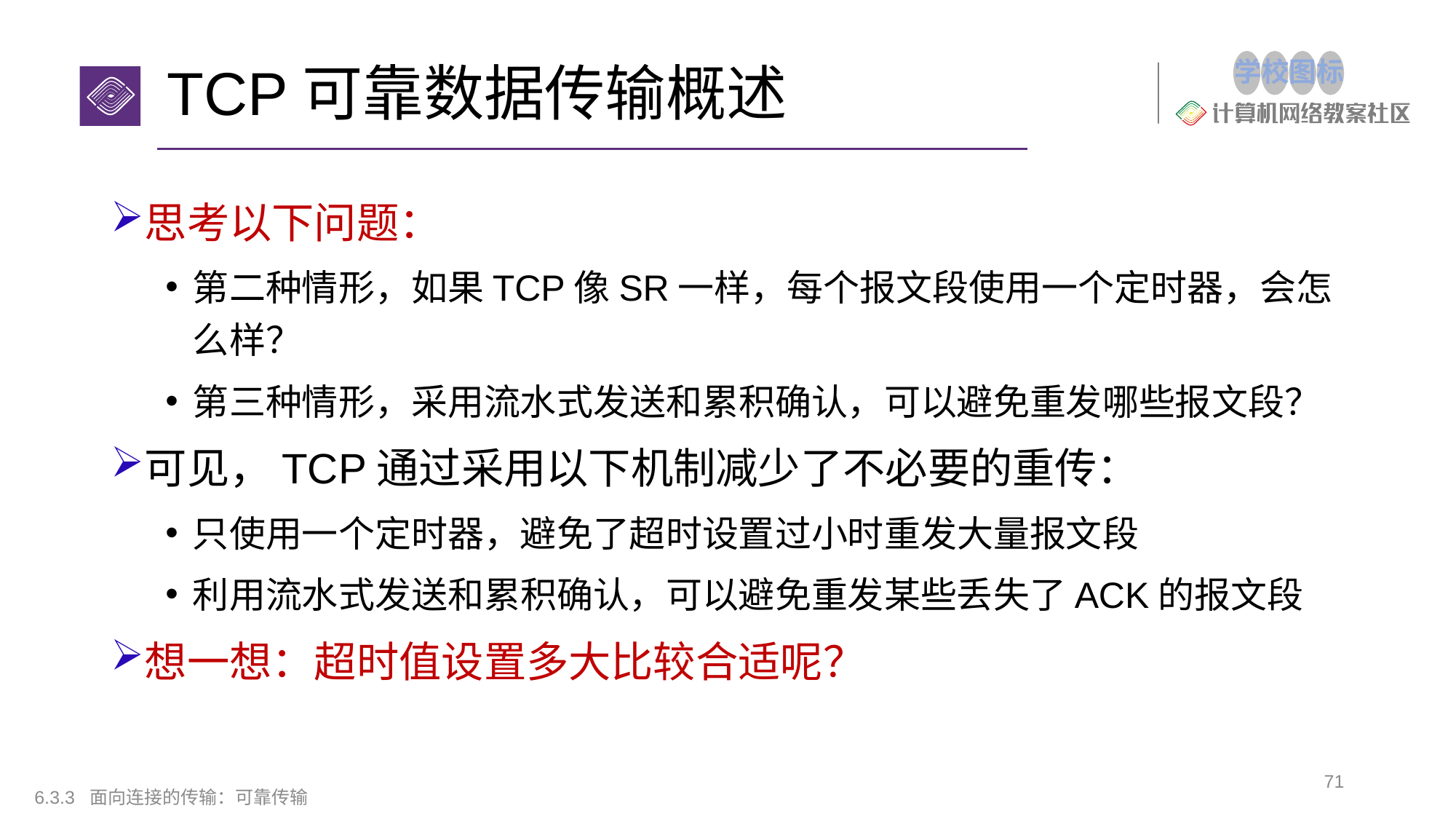

# TCP可靠数据传输概述
思考以下问题：
第二种情形，如果TCP像SR一样，每个报文段使用一个定时器，会怎么样？
第三种情形，采用流水式发送和累积确认，可以避免重发哪些报文段？
可见，TCP通过采用以下机制减少了不必要的重传：
只使用一个定时器，避免了超时设置过小时重发大量报文段
利用流水式发送和累积确认，可以避免重发某些丢失了ACK的报文段
想一想：超时值设置多大比较合适呢？
71
6.3.3  面向连接的传输：可靠传输